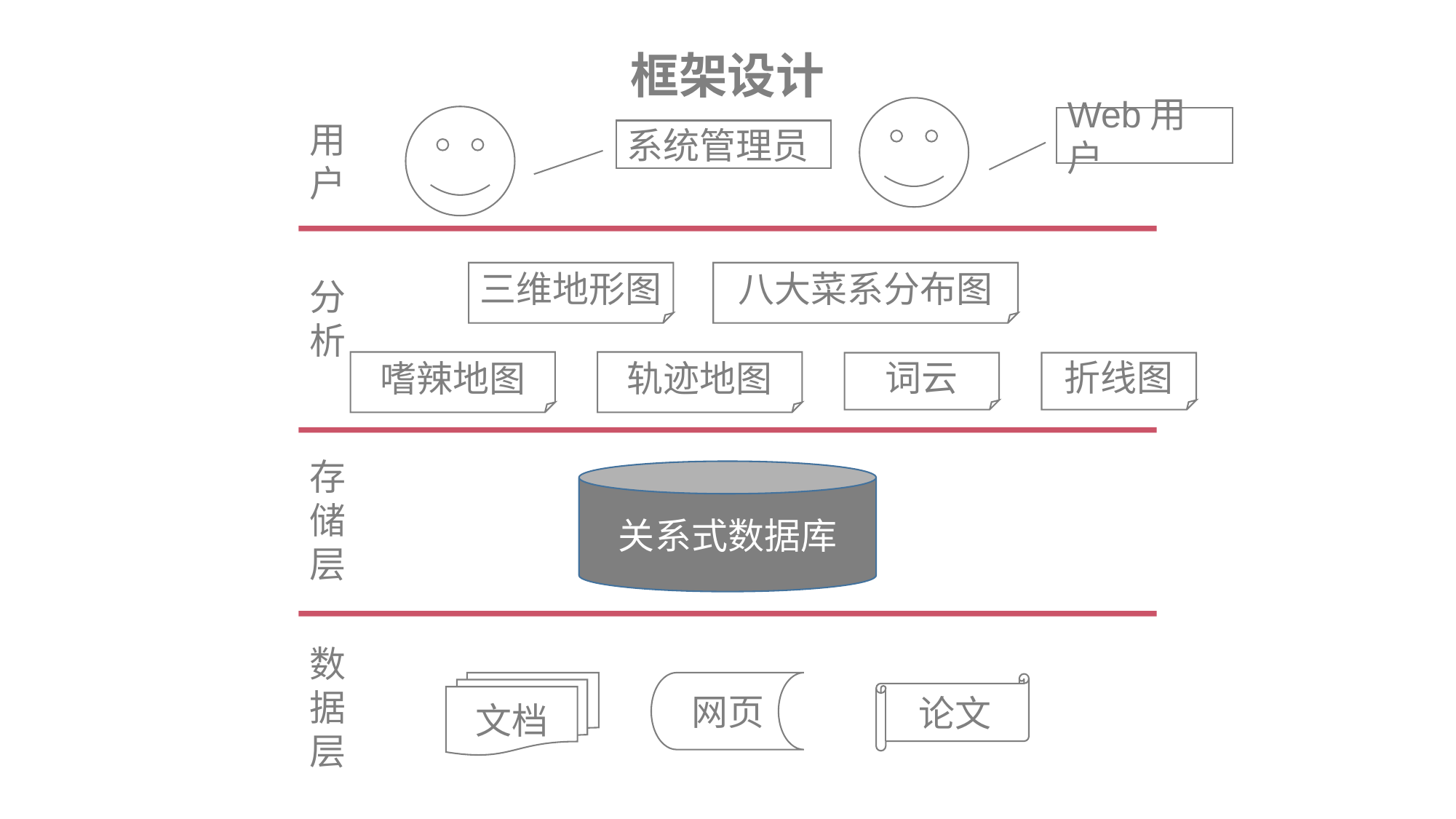

框架设计

Web用户
用户
系统管理员

三维地形图
八大菜系分布图
分析
轨迹地图
嗜辣地图
词云
折线图

存储层
关系式数据库

数据层
文档
网页
论文